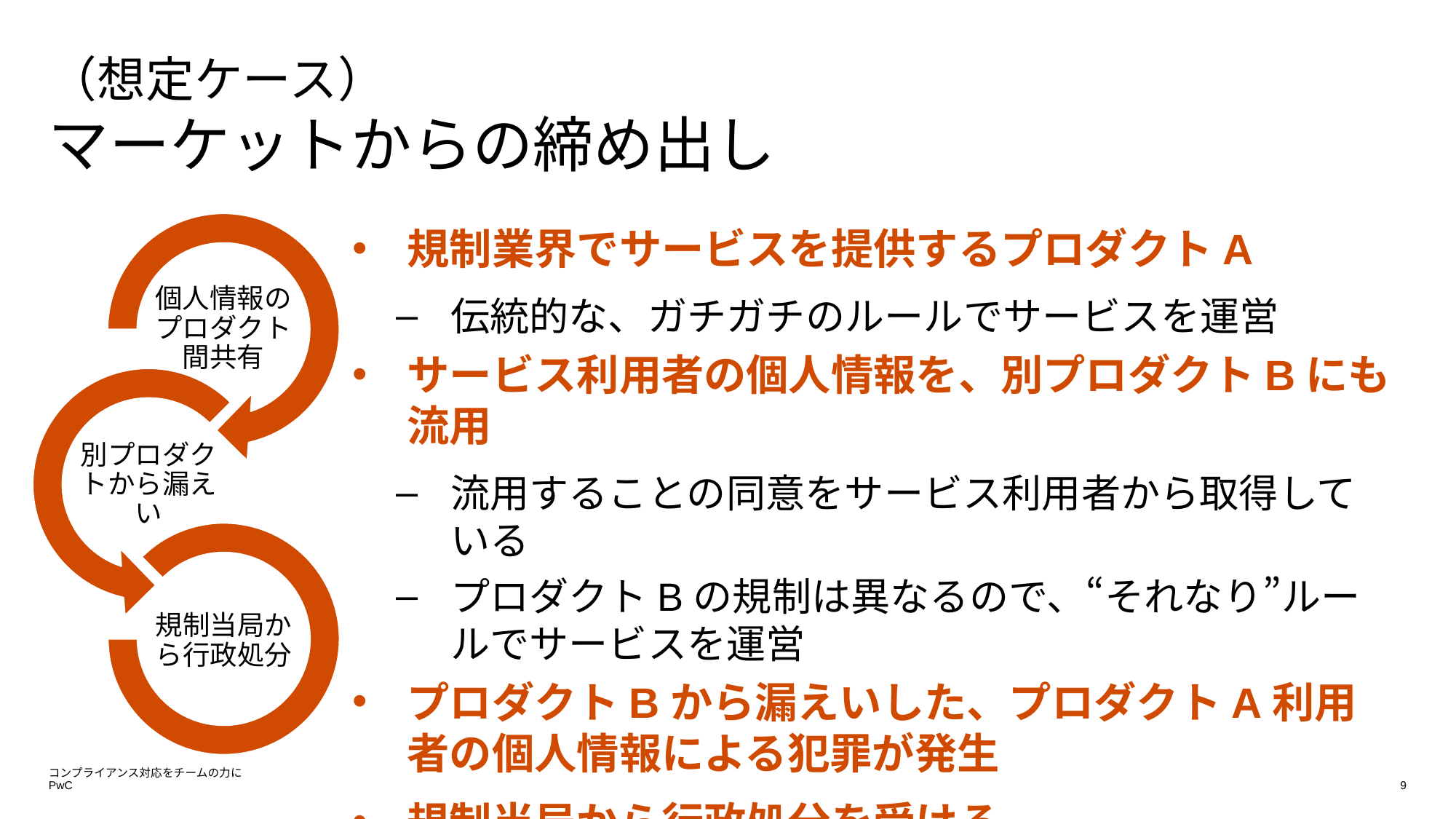

# （想定ケース） マーケットからの締め出し
個人情報のプロダクト間共有
別プロダクトから漏えい
規制当局から行政処分
規制業界でサービスを提供するプロダクトA
伝統的な、ガチガチのルールでサービスを運営
サービス利用者の個人情報を、別プロダクトBにも流用
流用することの同意をサービス利用者から取得している
プロダクトBの規制は異なるので、“それなり”ルールでサービスを運営
プロダクトBから漏えいした、プロダクトA利用者の個人情報による犯罪が発生
規制当局から行政処分を受ける
コンプライアンス対応をチームの力に
9